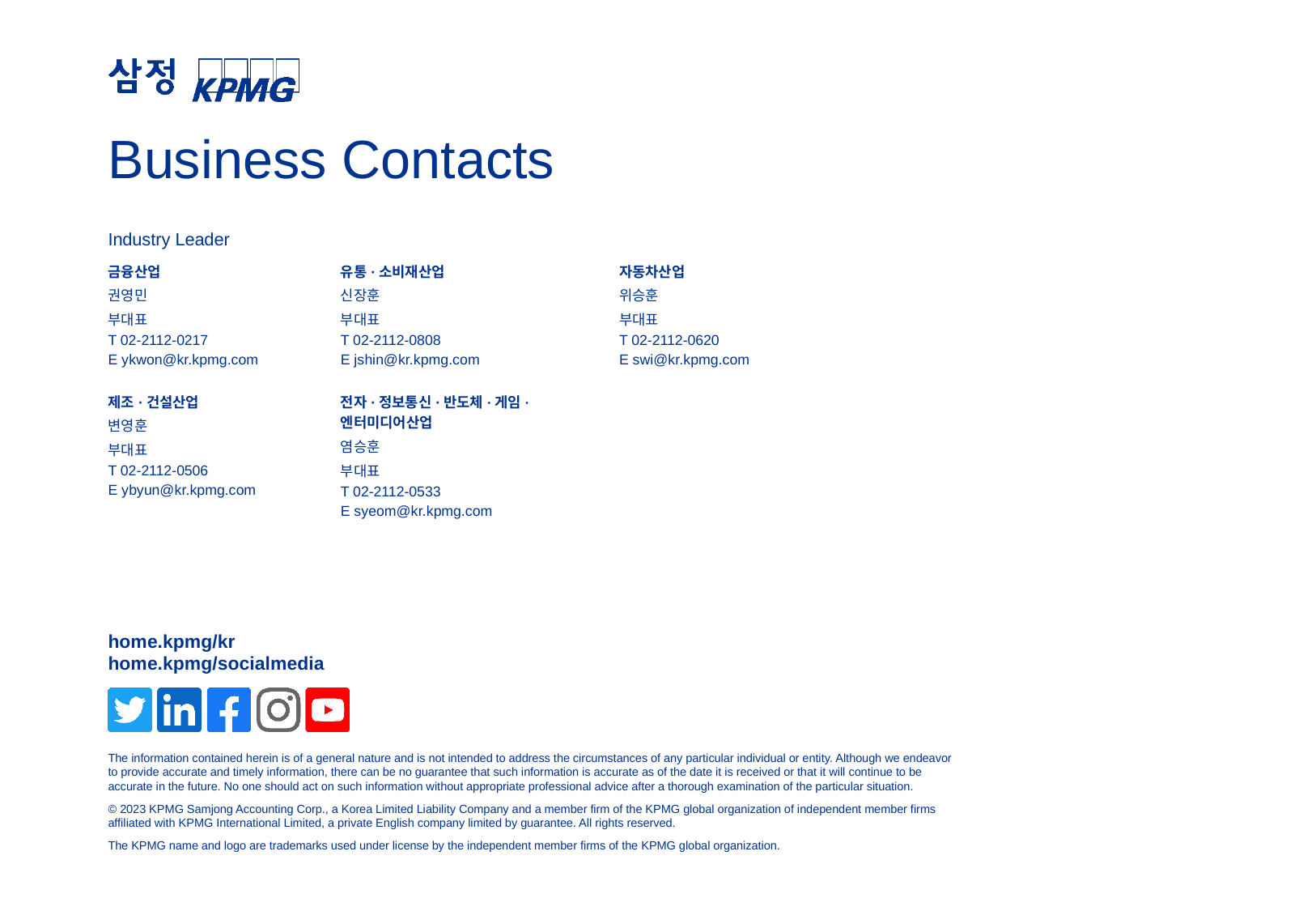

Business Contacts
|  |  |  |  |  |
| --- | --- | --- | --- | --- |
| Industry Leader |  |  |  |  |
| 금융산업 권영민 부대표 T 02-2112-0217 E ykwon@kr.kpmg.com 제조·건설산업 변영훈 부대표 T 02-2112-0506 E ybyun@kr.kpmg.com | 유통·소비재산업 신장훈 부대표 T 02-2112-0808 E jshin@kr.kpmg.com 전자·정보통신·반도체·게임·엔터미디어산업 염승훈 부대표 T 02-2112-0533 E syeom@kr.kpmg.com | 자동차산업 위승훈 부대표 T 02-2112-0620 E swi@kr.kpmg.com |  |  |
|  |  |  |  |  |
|  |  |  |  |  |